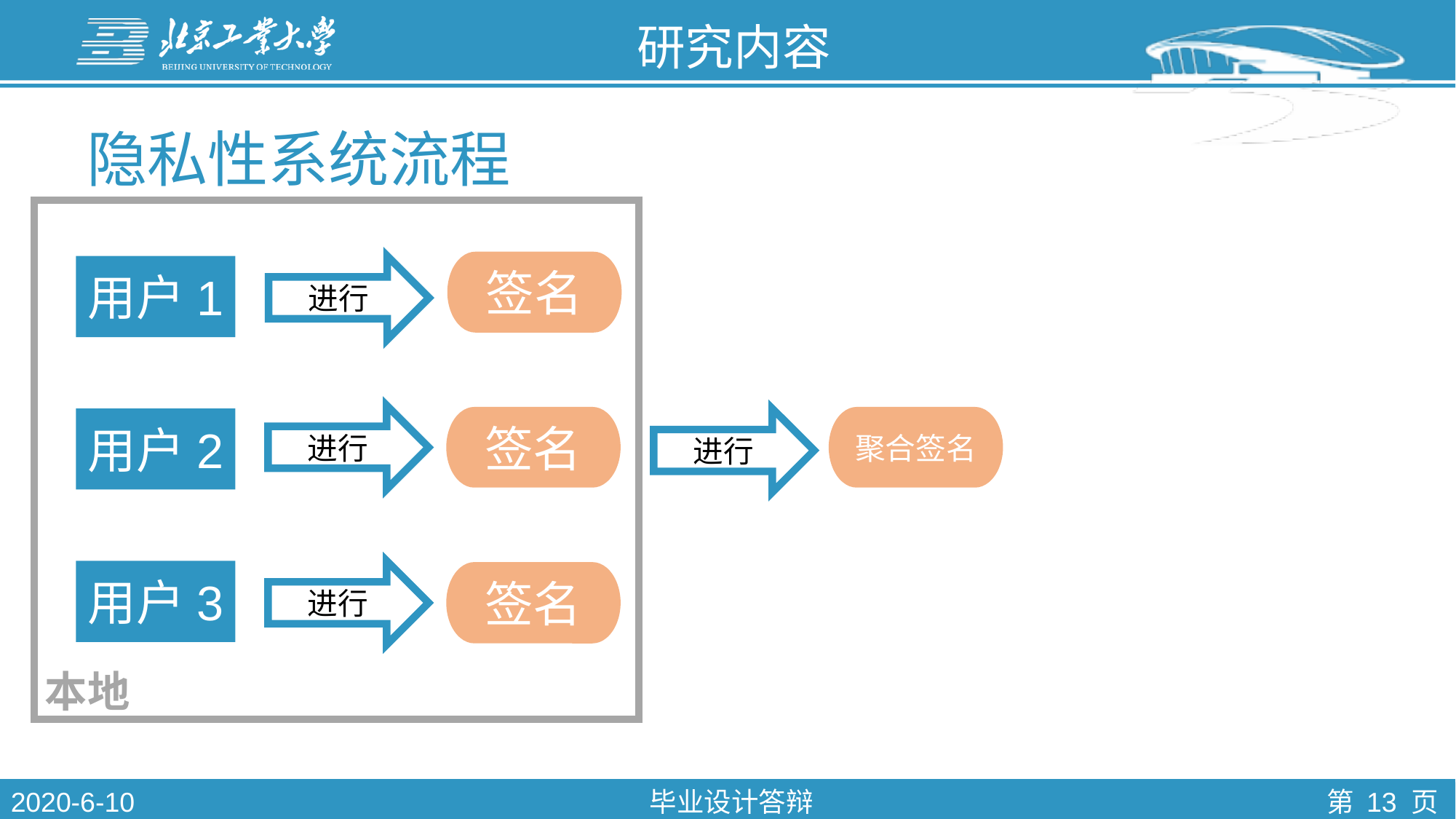

研究内容
隐私性系统流程

签名
用户1
进行
进行
签名
聚合签名
用户2
进行
用户3
进行
签名
本地
2020-6-10
毕业设计答辩
第 13 页